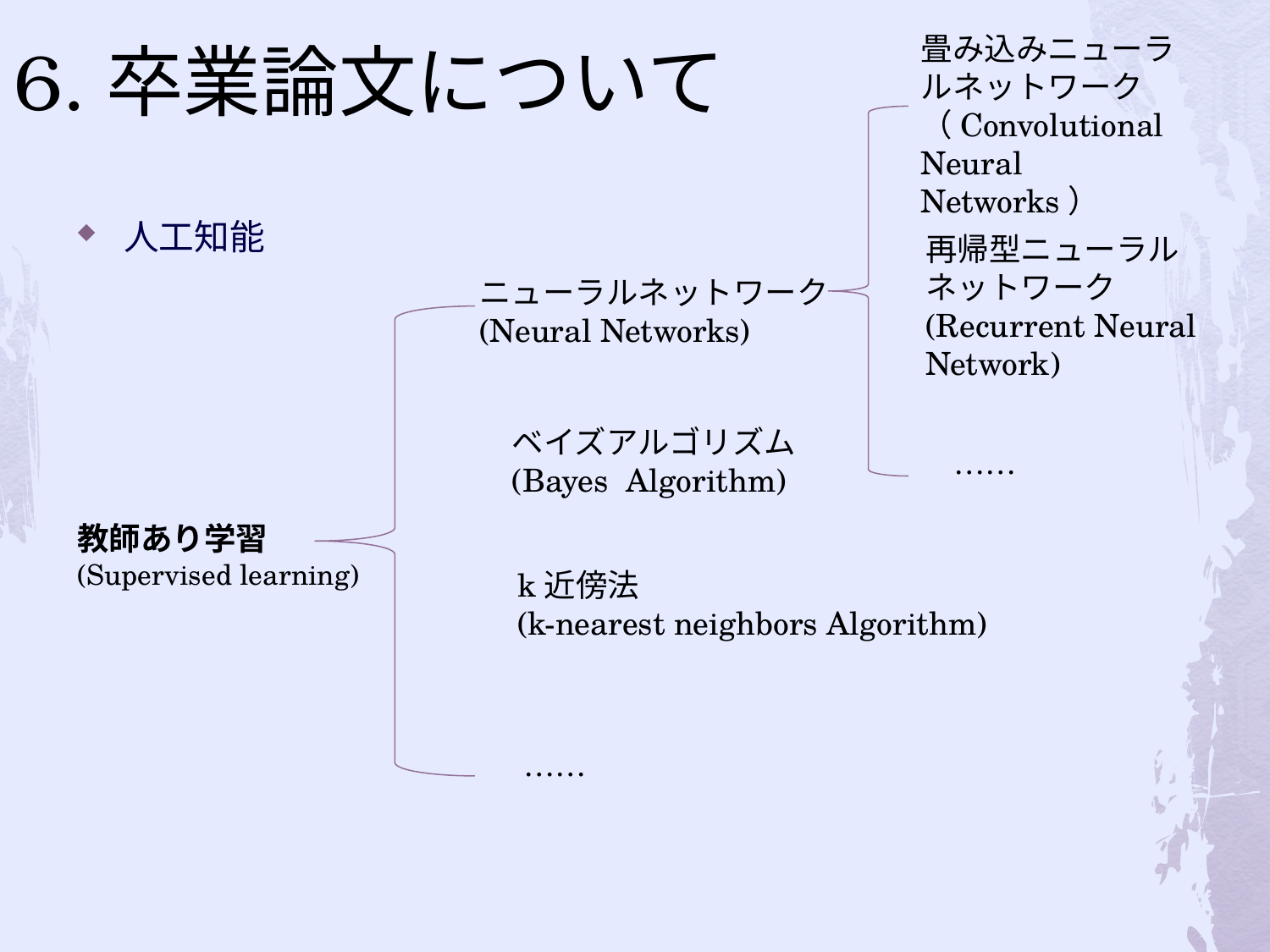

# 6.卒業論文について
畳み込みニューラルネットワーク
（Convolutional Neural Networks）

人工知能

再帰型ニューラルネットワーク
(Recurrent Neural Network)
ニューラルネットワーク
(Neural Networks)

ベイズアルゴリズム
(Bayes  Algorithm)
……
教師あり学習
(Supervised learning)
k近傍法
(k-nearest neighbors Algorithm)
……